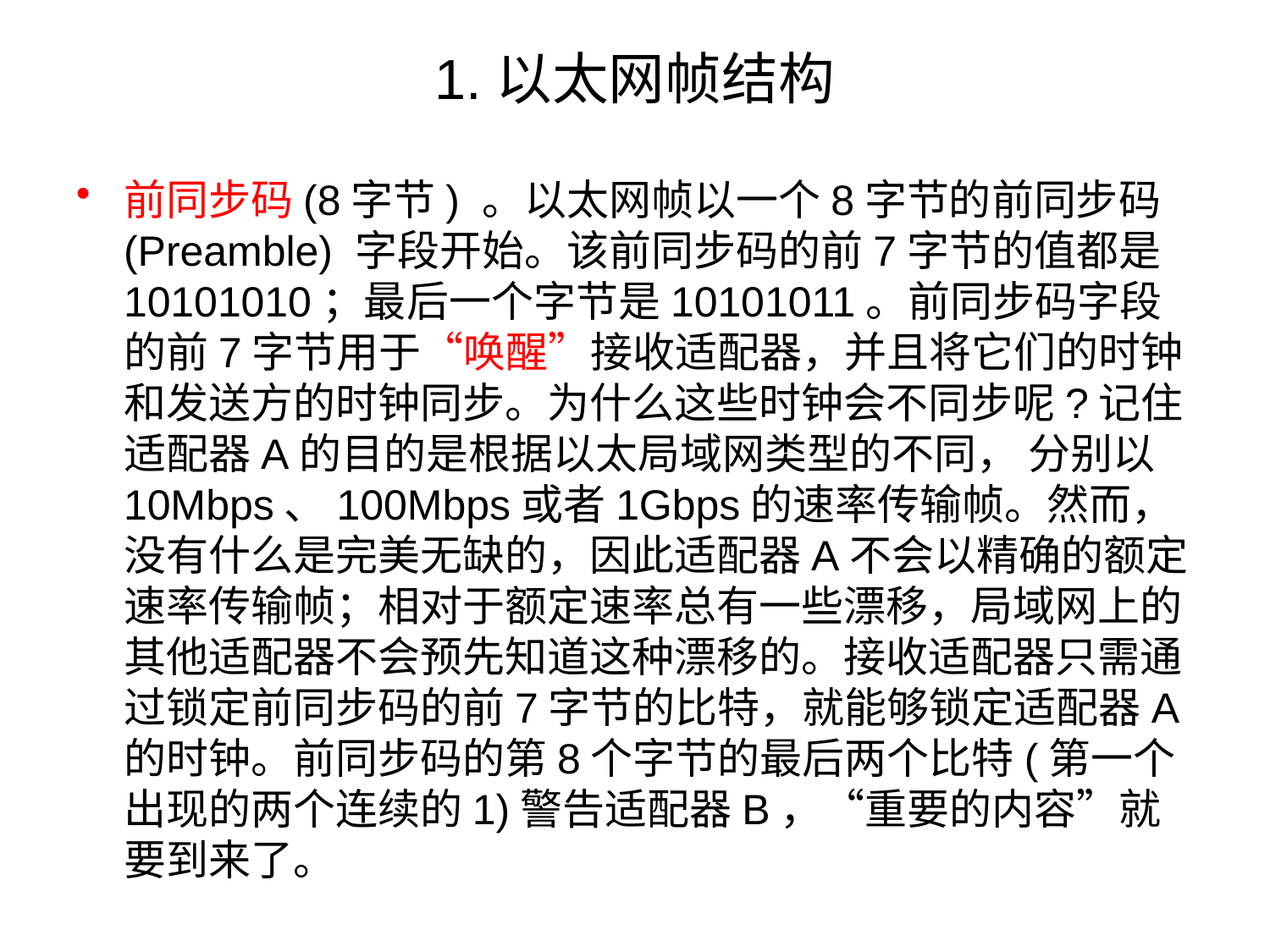

# 1.以太网帧结构
前同步码(8字节) 。以太网帧以一个8字节的前同步码(Preamble) 字段开始。该前同步码的前7字节的值都是10101010；最后一个字节是10101011。前同步码字段的前7字节用于“唤醒”接收适配器，并且将它们的时钟和发送方的时钟同步。为什么这些时钟会不同步呢?记住适配器A的目的是根据以太局域网类型的不同， 分别以10Mbps、100Mbps或者1Gbps的速率传输帧。然而， 没有什么是完美无缺的，因此适配器A不会以精确的额定速率传输帧；相对于额定速率总有一些漂移，局域网上的其他适配器不会预先知道这种漂移的。接收适配器只需通过锁定前同步码的前7字节的比特，就能够锁定适配器A的时钟。前同步码的第8个字节的最后两个比特(第一个出现的两个连续的1)警告适配器B，“重要的内容”就要到来了。